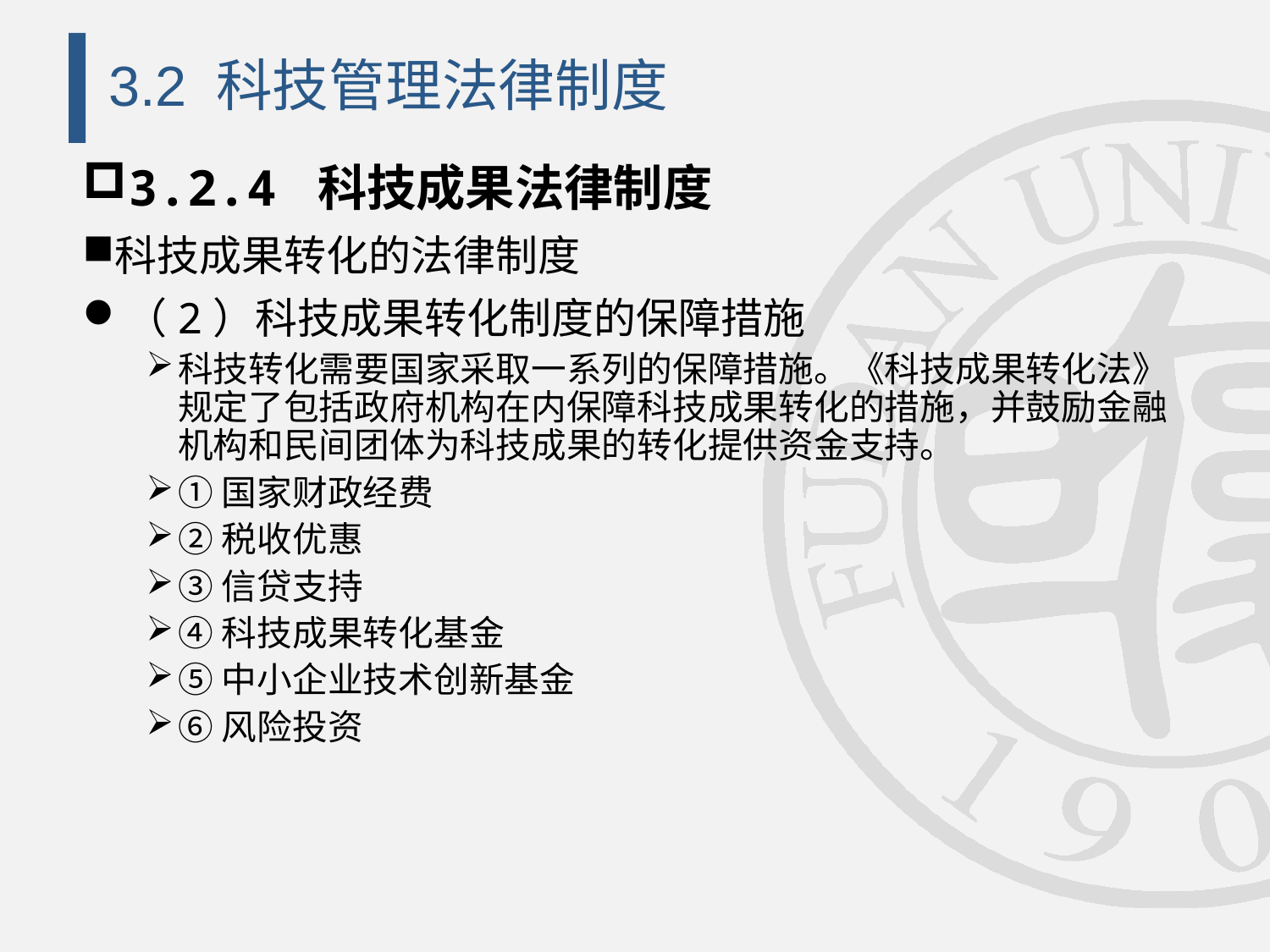

# 3.2 科技管理法律制度
3.2.4 科技成果法律制度
科技成果转化的法律制度
（2）科技成果转化制度的保障措施
科技转化需要国家采取一系列的保障措施。《科技成果转化法》规定了包括政府机构在内保障科技成果转化的措施，并鼓励金融机构和民间团体为科技成果的转化提供资金支持。
①国家财政经费
②税收优惠
③信贷支持
④科技成果转化基金
⑤中小企业技术创新基金
⑥风险投资